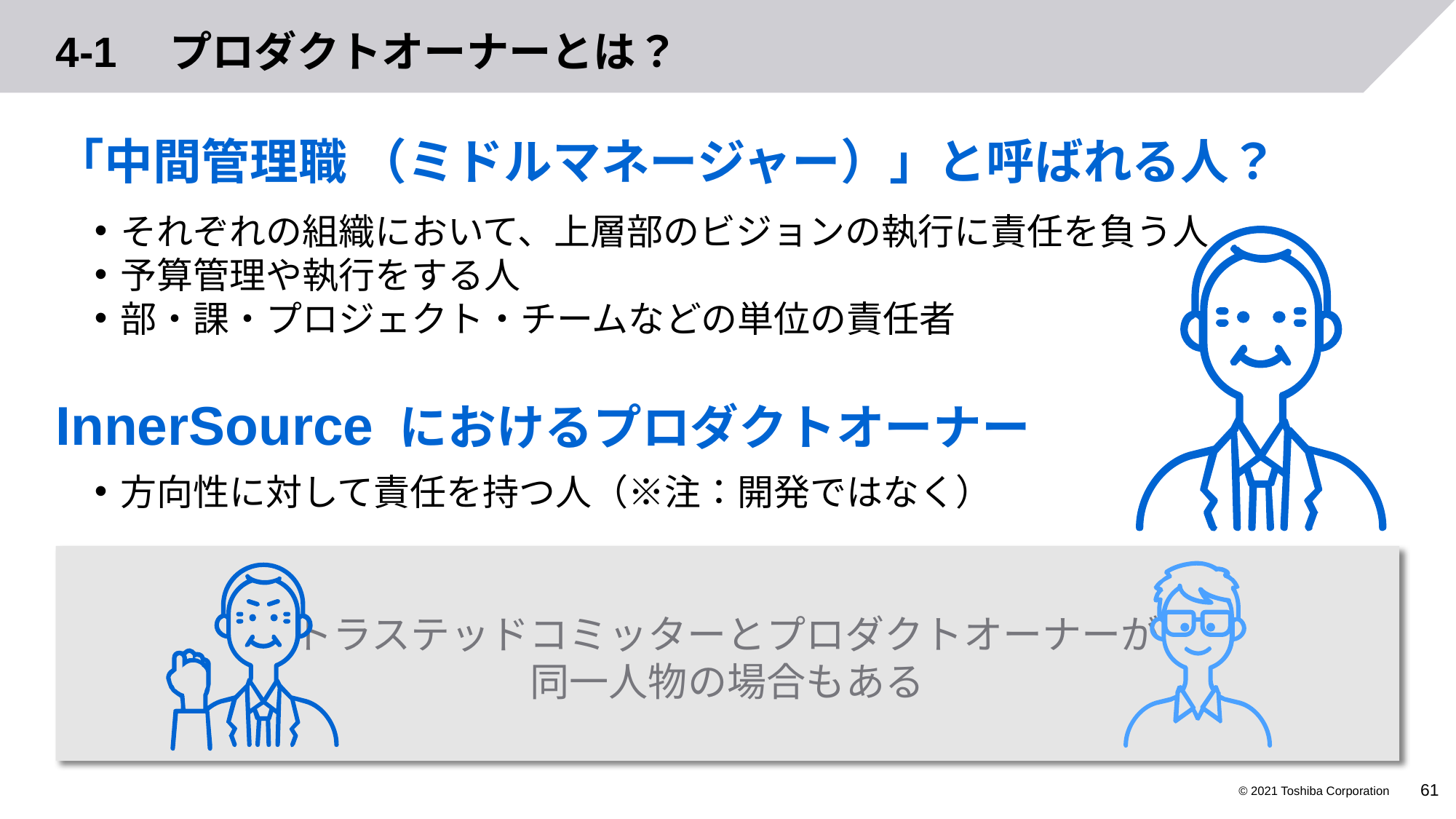

# 4-1　プロダクトオーナーとは？
「中間管理職 （ミドルマネージャー）」と呼ばれる人？
それぞれの組織において、上層部のビジョンの執行に責任を負う人
予算管理や執行をする人
部・課・プロジェクト・チームなどの単位の責任者

InnerSource におけるプロダクトオーナー
方向性に対して責任を持つ人（※注：開発ではなく）

トラステッドコミッターとプロダクトオーナーが
同一人物の場合もある